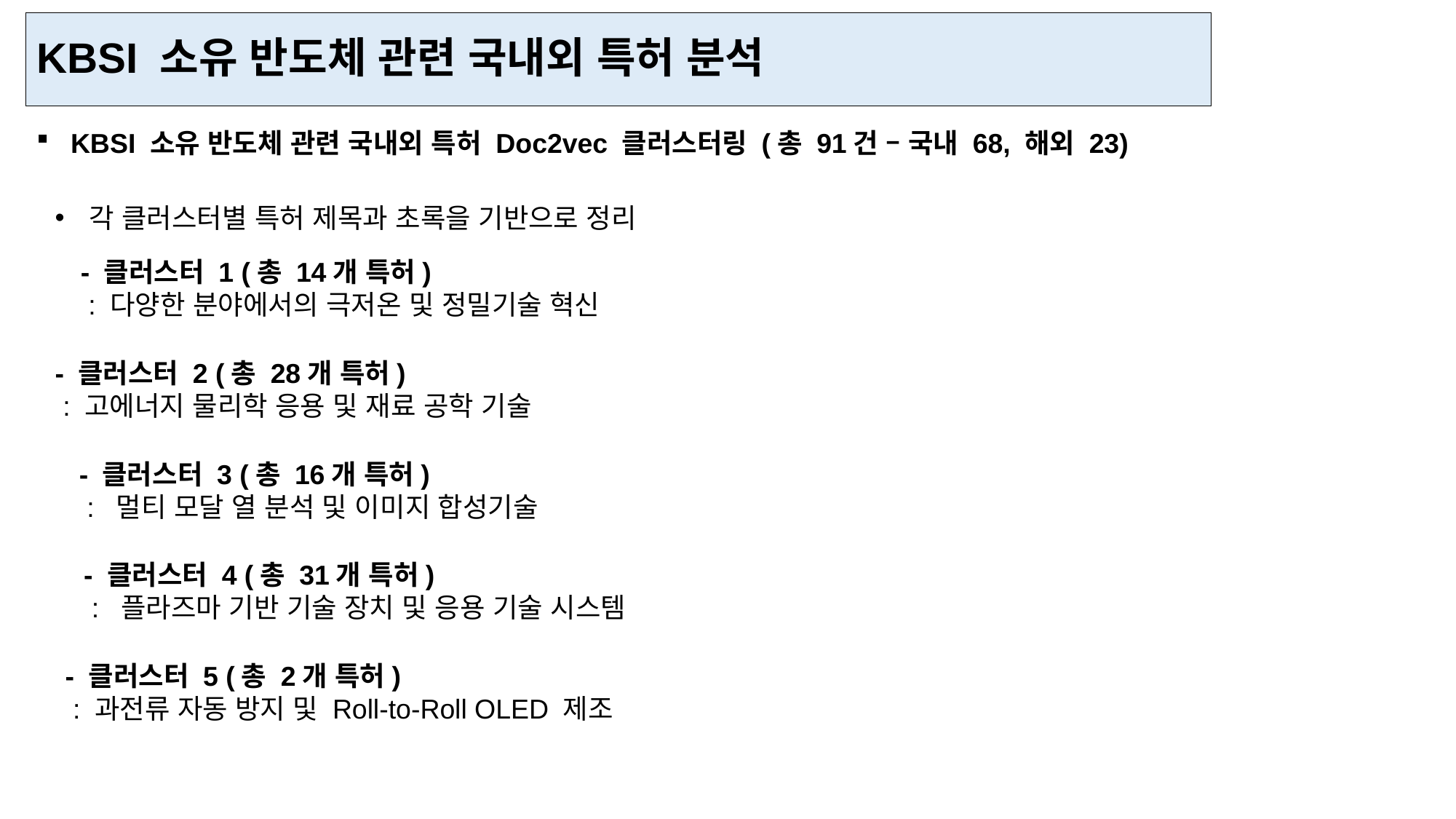

KBSI 소유 반도체 관련 국내외 특허 분석
KBSI 소유 반도체 관련 국내외 특허 Doc2vec 클러스터링 (총 91건 – 국내 68, 해외 23)
각 클러스터별 특허 제목과 초록을 기반으로 정리
- 클러스터 1 (총 14개 특허)
 : 다양한 분야에서의 극저온 및 정밀기술 혁신
- 클러스터 2 (총 28개 특허)
 : 고에너지 물리학 응용 및 재료 공학 기술
- 클러스터 3 (총 16개 특허)
 :  멀티 모달 열 분석 및 이미지 합성기술
- 클러스터 4 (총 31개 특허)
 :  플라즈마 기반 기술 장치 및 응용 기술 시스템
- 클러스터 5 (총 2개 특허)
 : 과전류 자동 방지 및 Roll-to-Roll OLED 제조